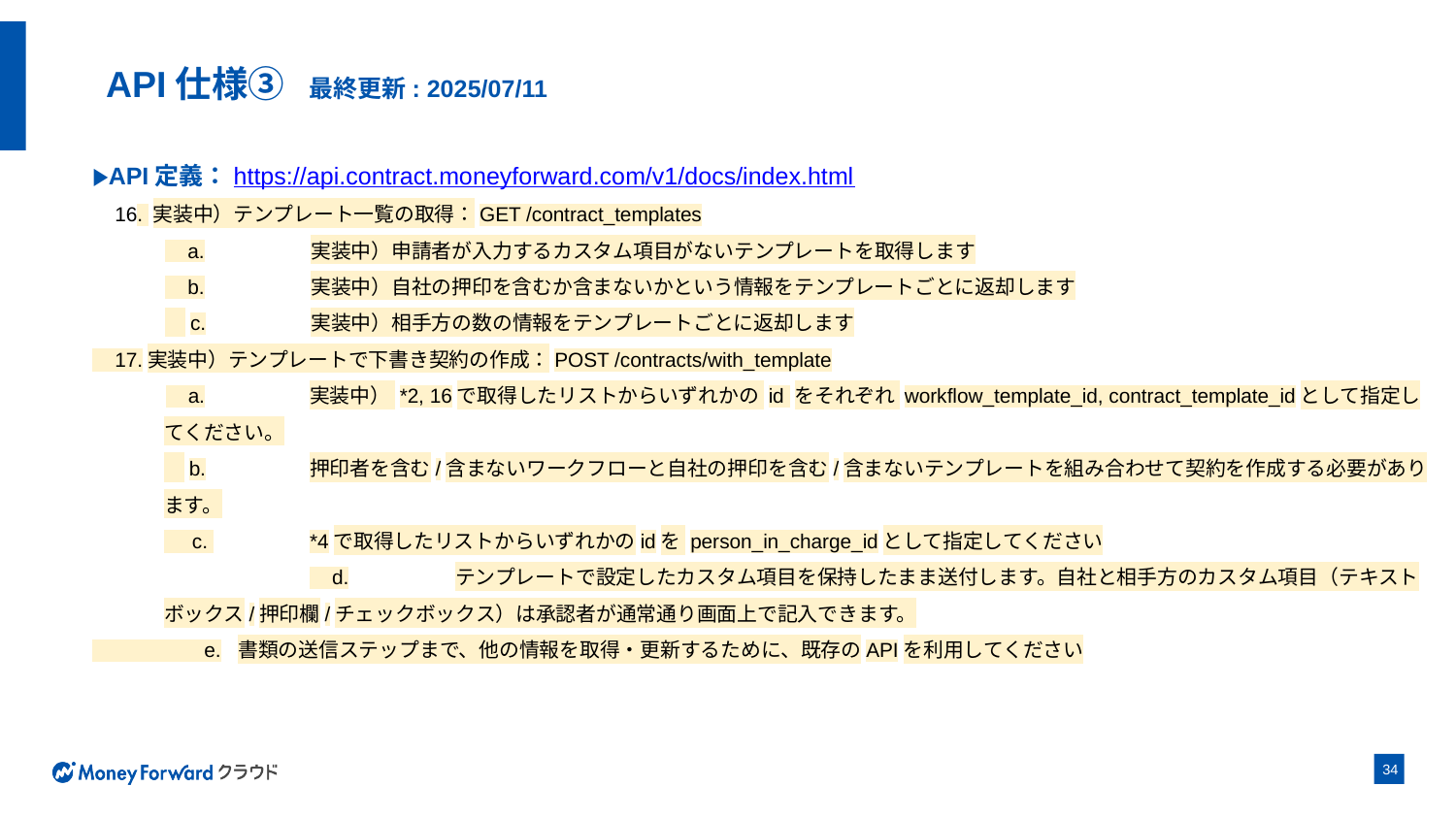

# API仕様③   最終更新: 2025/07/11
▶API定義：https://api.contract.moneyforward.com/v1/docs/index.html
    16. 実装中）テンプレート一覧の取得：GET /contract_templates
    a.	実装中）申請者が入力するカスタム項目がないテンプレートを取得します
    b.	実装中）自社の押印を含むか含まないかという情報をテンプレートごとに返却します
　c.	実装中）相手方の数の情報をテンプレートごとに返却します
    17.実装中）テンプレートで下書き契約の作成：POST /contracts/with_template
    a.	実装中） *2, 16で取得したリストからいずれかの id をそれぞれ workflow_template_id, contract_template_idとして指定してください。
　b.	押印者を含む/含まないワークフローと自社の押印を含む/含まないテンプレートを組み合わせて契約を作成する必要があります。
     c. 	*4で取得したリストからいずれかのidを person_in_charge_idとして指定してください
	    d.	テンプレートで設定したカスタム項目を保持したまま送付します。自社と相手方のカスタム項目（テキストボックス/押印欄/チェックボックス）は承認者が通常通り画面上で記入できます。
                    e.	書類の送信ステップまで、他の情報を取得・更新するために、既存のAPIを利用してください
34